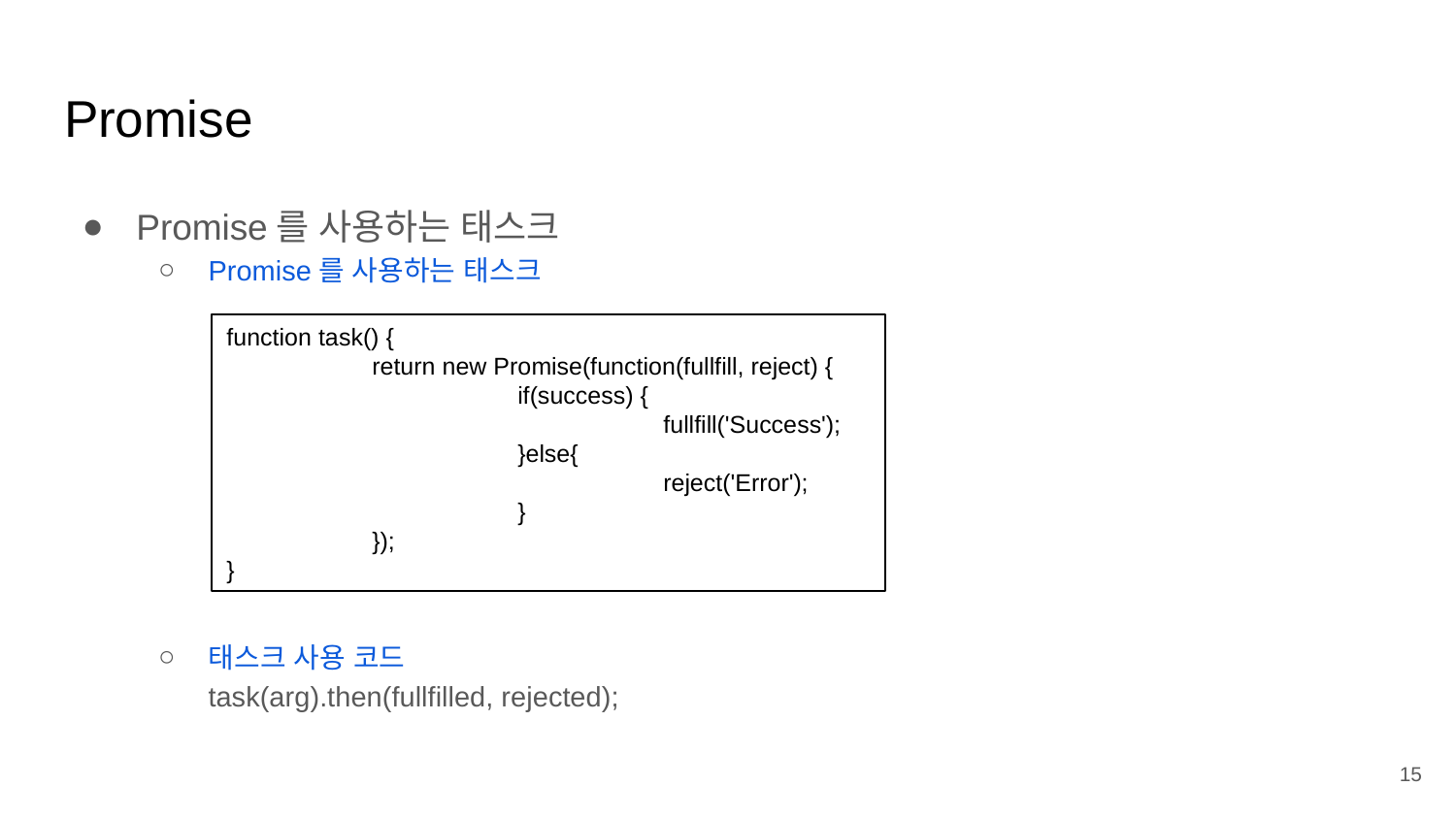

# Promise
Promise를 사용하는 태스크
Promise를 사용하는 태스크

태스크 사용 코드
task(arg).then(fullfilled, rejected);
function task() {
	return new Promise(function(fullfill, reject) {
		if(success) {
			fullfill('Success');
		}else{
			reject('Error');
		}
	});
}
15